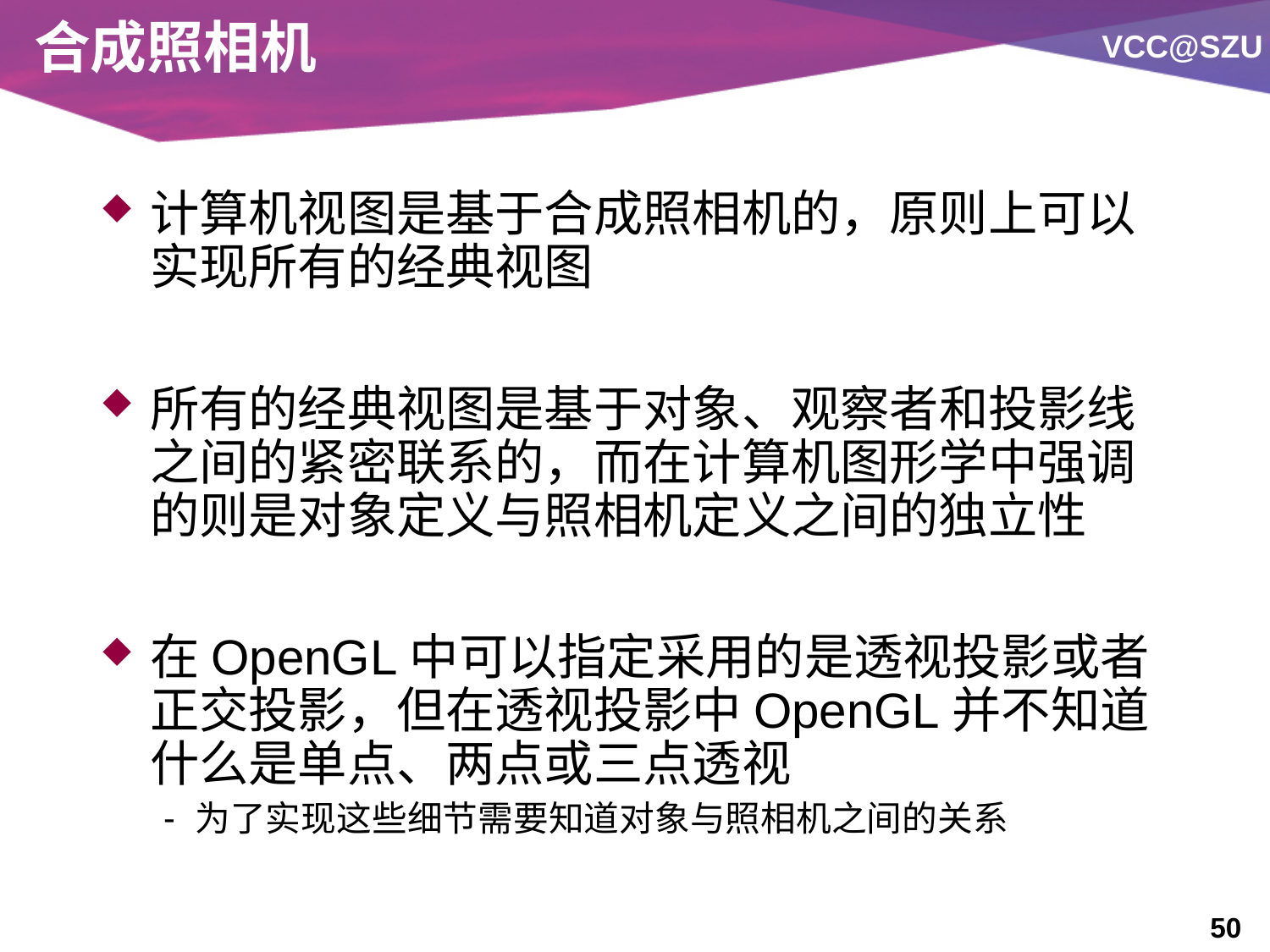

# 合成照相机
计算机视图是基于合成照相机的，原则上可以实现所有的经典视图

所有的经典视图是基于对象、观察者和投影线之间的紧密联系的，而在计算机图形学中强调的则是对象定义与照相机定义之间的独立性

在OpenGL中可以指定采用的是透视投影或者正交投影，但在透视投影中OpenGL并不知道什么是单点、两点或三点透视
为了实现这些细节需要知道对象与照相机之间的关系

50